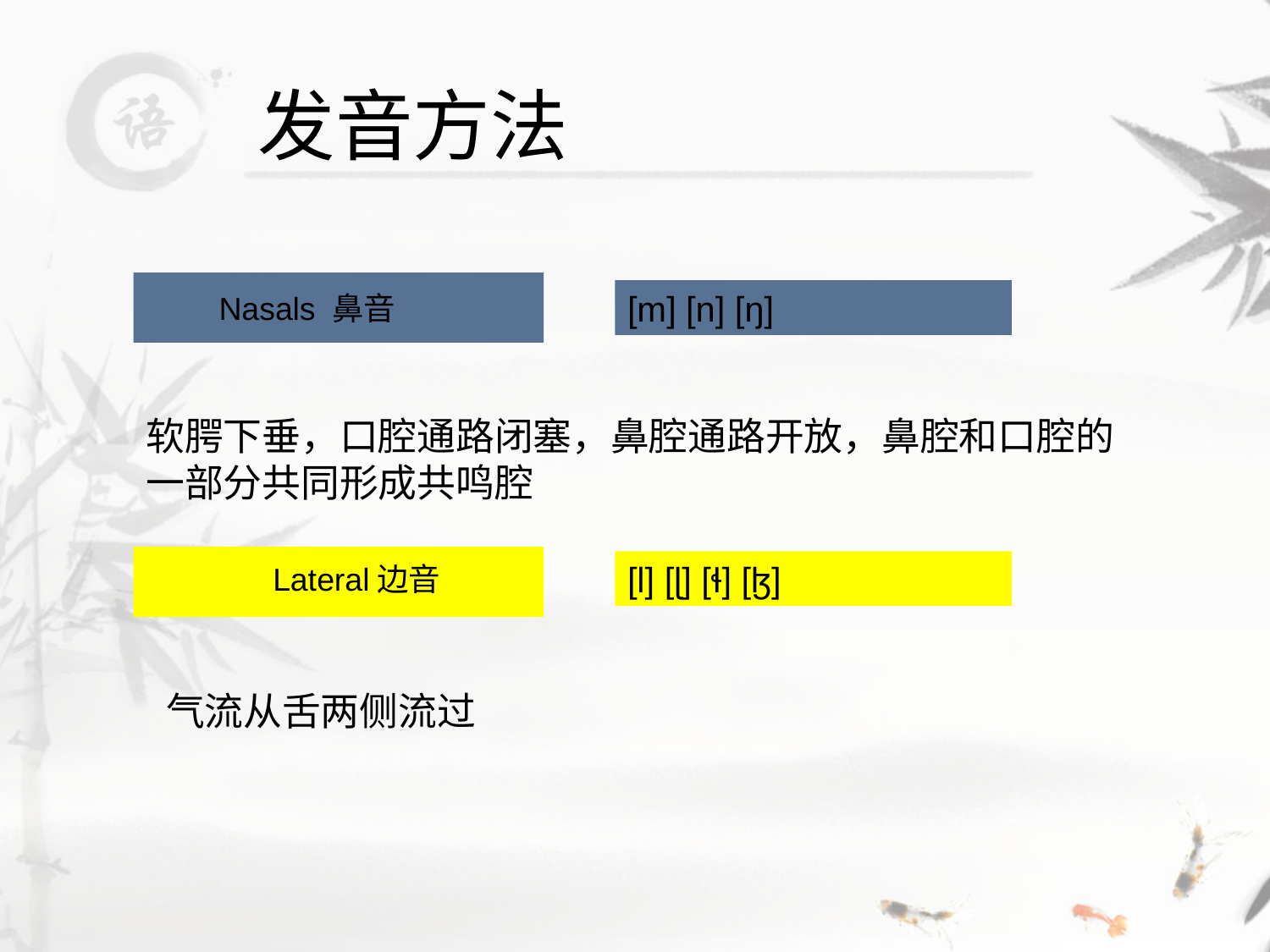

# 发音方法

[m] [n] [ŋ]
Nasals 鼻音
软腭下垂，口腔通路闭塞，鼻腔通路开放，鼻腔和口腔的一部分共同形成共鸣腔

[l] [ɭ] [ɬ] [ɮ]
Lateral边音
气流从舌两侧流过